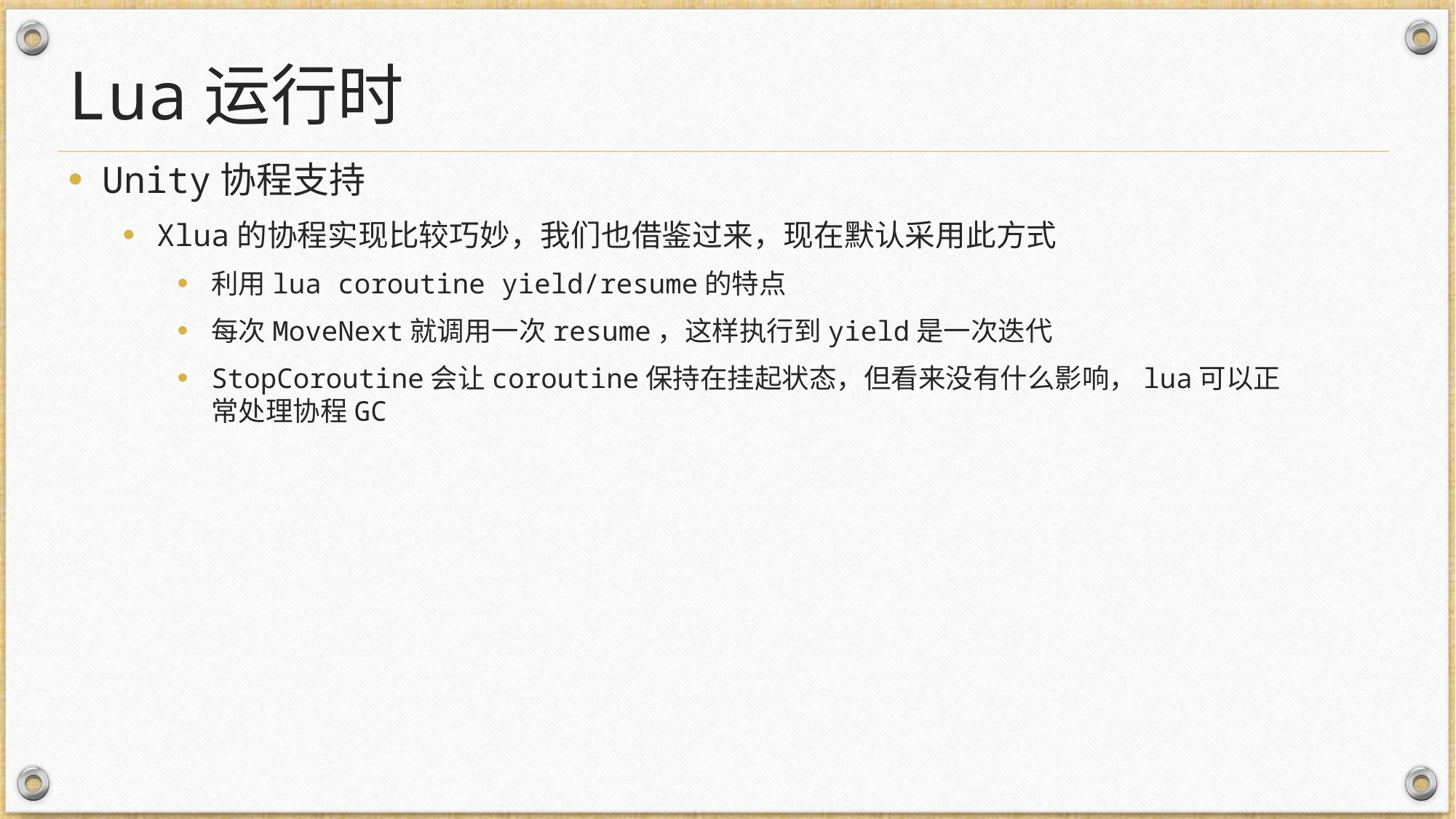

# Lua运行时
Unity协程支持
Xlua的协程实现比较巧妙，我们也借鉴过来，现在默认采用此方式
利用lua coroutine yield/resume的特点
每次MoveNext就调用一次resume，这样执行到yield是一次迭代
StopCoroutine会让coroutine保持在挂起状态，但看来没有什么影响，lua可以正常处理协程GC